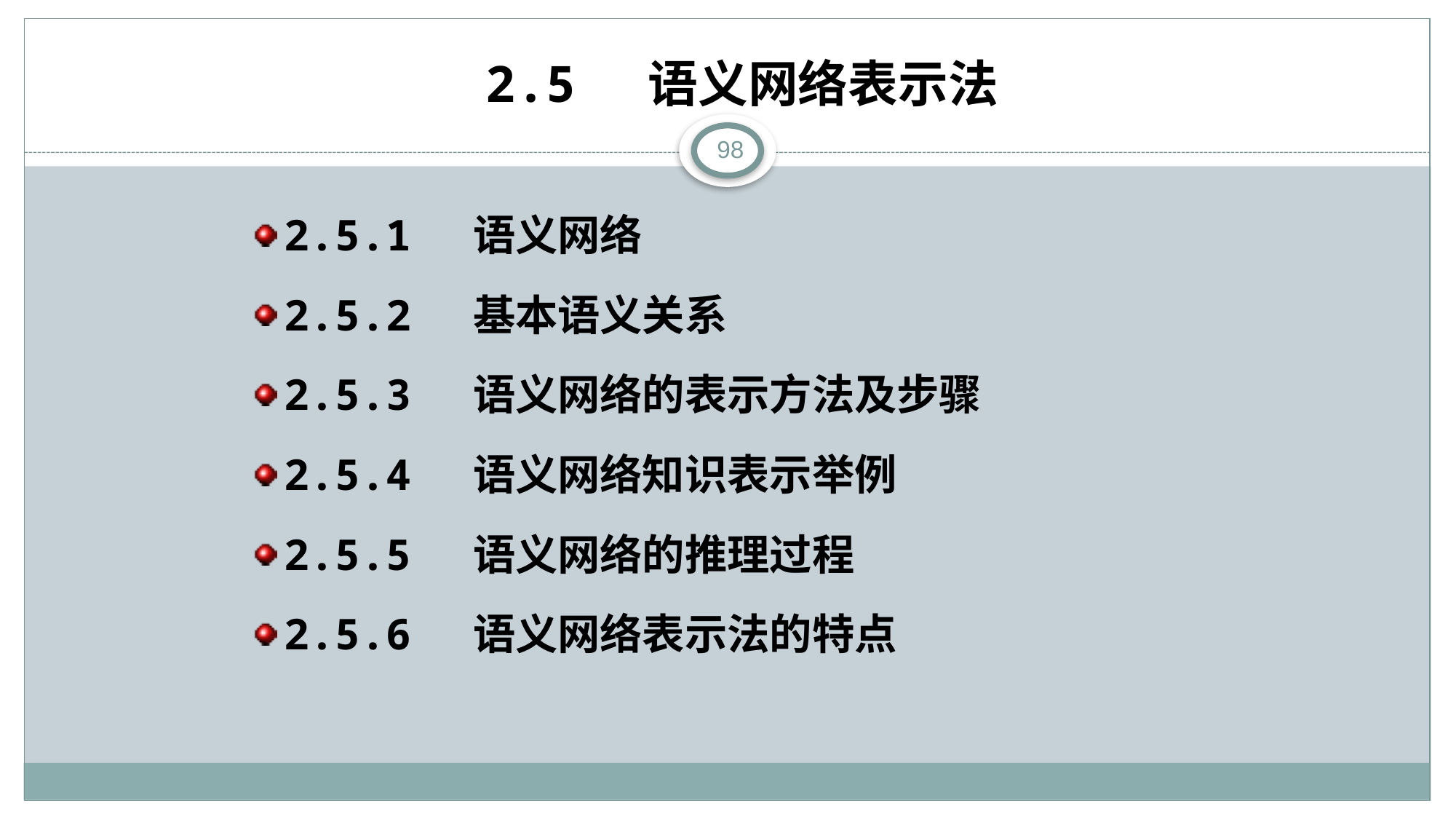

# 2.5  语义网络表示法
98
2.5.1  语义网络
2.5.2  基本语义关系
2.5.3  语义网络的表示方法及步骤
2.5.4  语义网络知识表示举例
2.5.5  语义网络的推理过程
2.5.6  语义网络表示法的特点